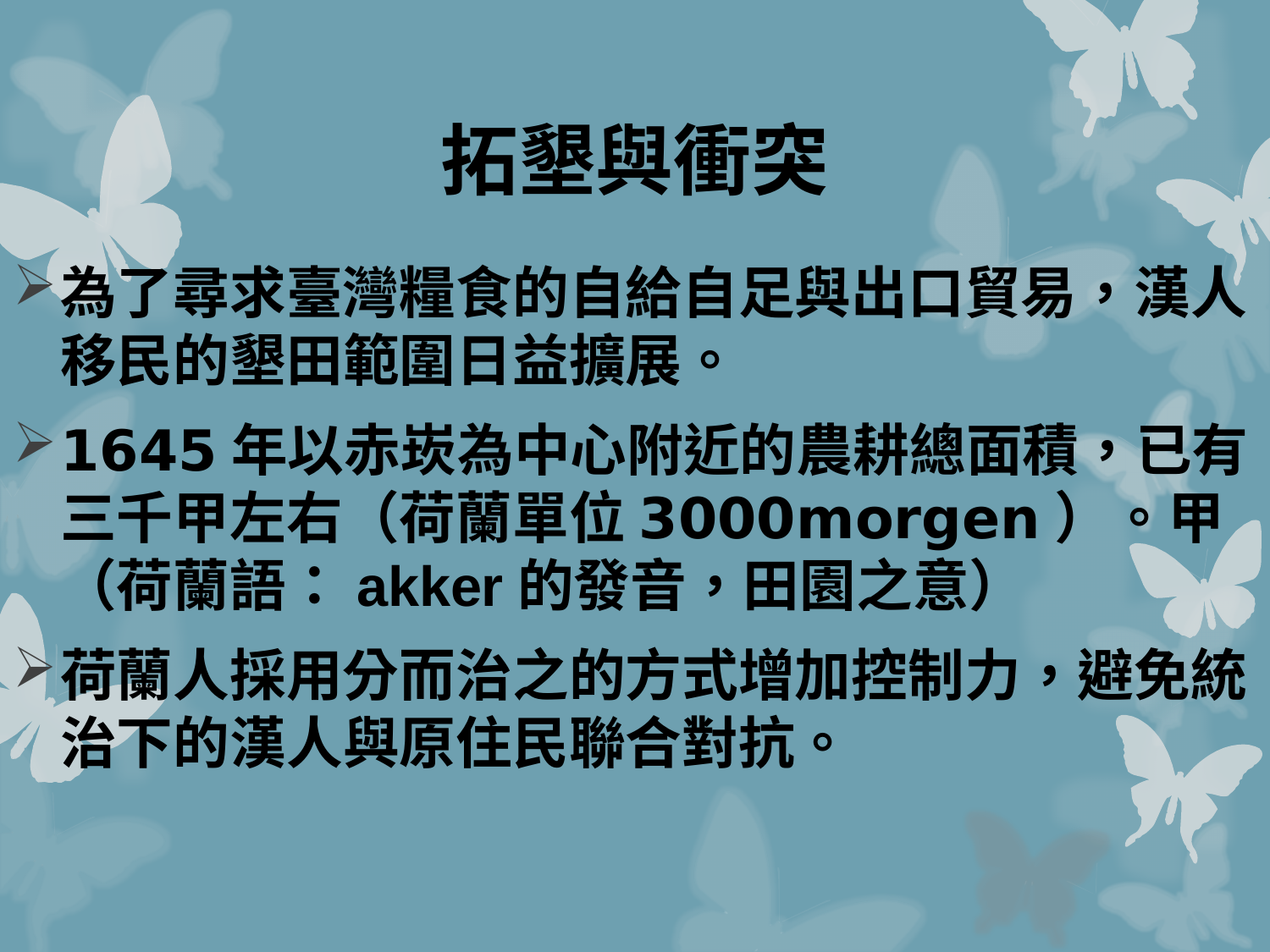

# 拓墾與衝突
為了尋求臺灣糧食的自給自足與出口貿易，漢人移民的墾田範圍日益擴展。
1645年以赤崁為中心附近的農耕總面積，已有三千甲左右（荷蘭單位3000morgen）。甲（荷蘭語：akker的發音，田園之意）
荷蘭人採用分而治之的方式增加控制力，避免統治下的漢人與原住民聯合對抗。